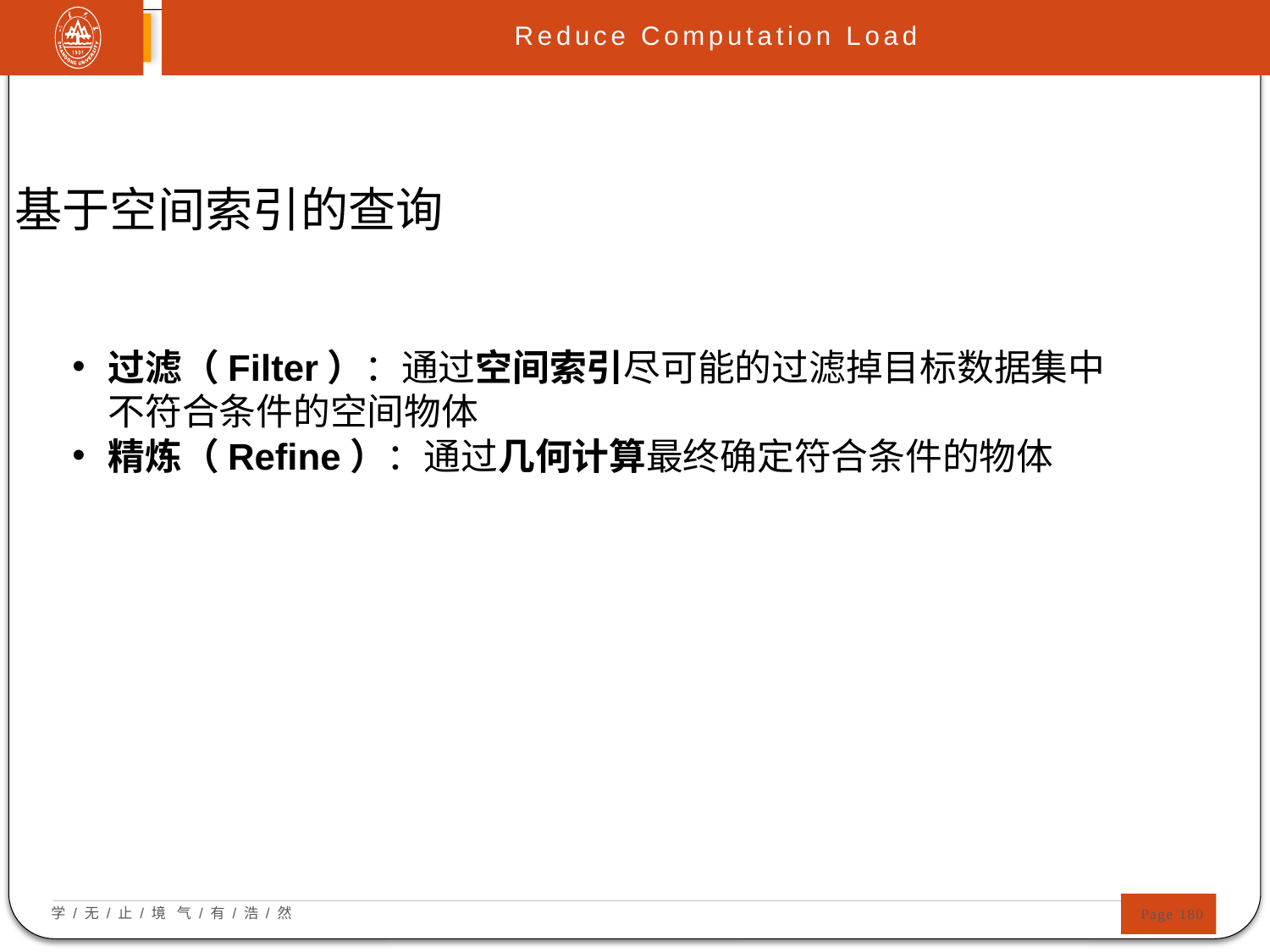

Reduce Computation Load

基于空间索引的查询
过滤（Filter）：通过空间索引尽可能的过滤掉目标数据集中不符合条件的空间物体
精炼（Refine）：通过几何计算最终确定符合条件的物体
  Page 180